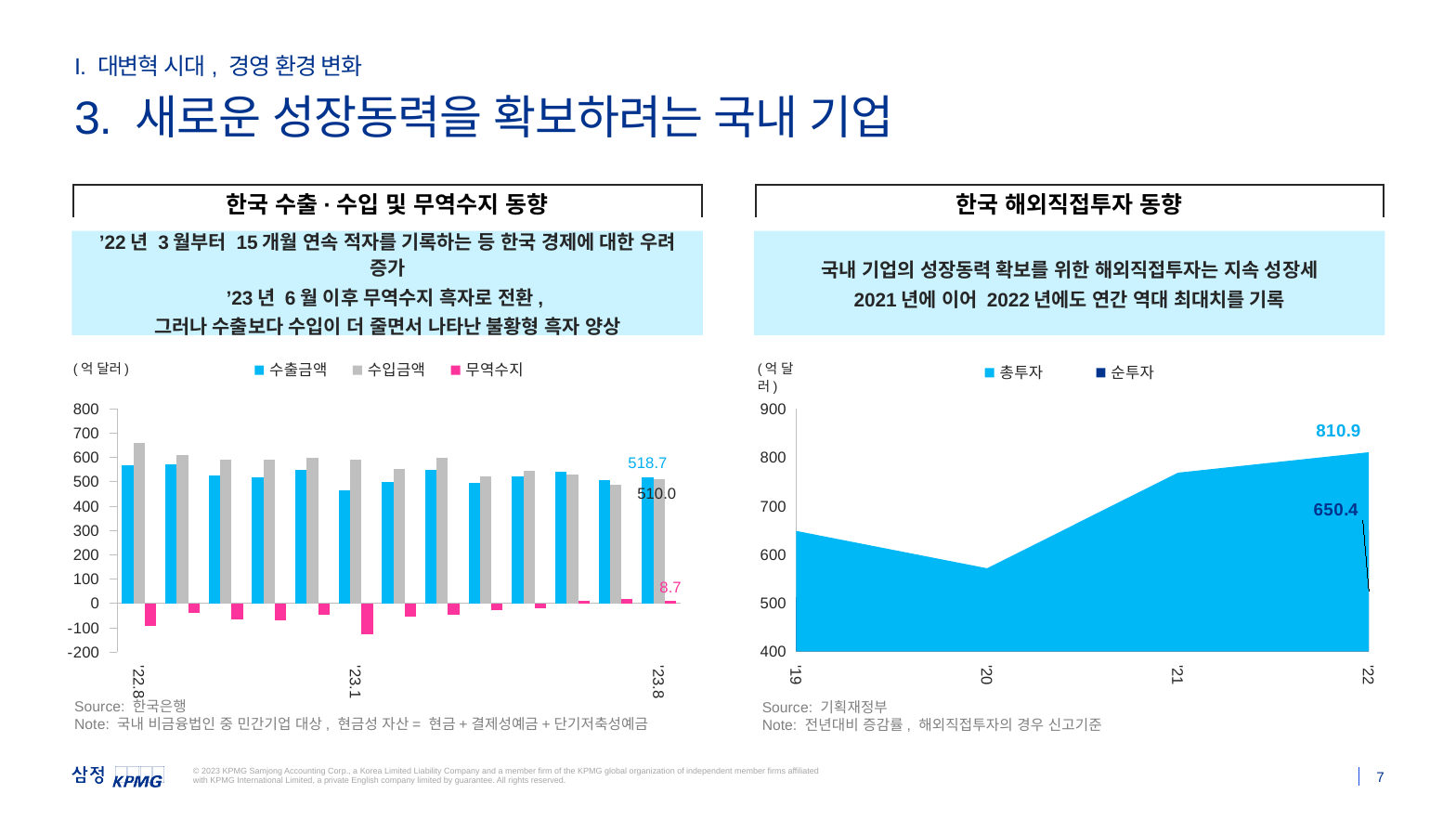

한국 수출·수입 및 무역수지 동향
한국 해외직접투자 동향
I. 대변혁 시대, 경영 환경 변화
3. 새로운 성장동력을 확보하려는 국내 기업
’22년 3월부터 15개월 연속 적자를 기록하는 등 한국 경제에 대한 우려 증가
’23년 6월 이후 무역수지 흑자로 전환,
그러나 수출보다 수입이 더 줄면서 나타난 불황형 흑자 양상
국내 기업의 성장동력 확보를 위한 해외직접투자는 지속 성장세
2021년에 이어 2022년에도 연간 역대 최대치를 기록

### Chart

| Category | 총투자 | 순투자 |
|---|---|---|
| '19 | 648.5 | 512.0 |
| '20 | 571.4 | 422.9 |
| '21 | 768.7 | 589.3 |
| '22 | 810.9000000000001 | 650.4 |

### Chart

| Category | 수출금액 | 수입금액 | 무역수지 |
|---|---|---|---|
| '22.8 | 566.0595 | 660.27733 | -94.21783 |
|  | 571.763 | 610.12837 | -38.36537 |
|  | 524.28092 | 591.67185 | -67.39093 |
|  | 517.71855 | 588.47655 | -70.758 |
|  | 548.48666 | 596.23062 | -47.74396 |
| '23.1 | 463.4725 | 589.5642 | -126.0917 |
|  | 500.02587 | 553.58149 | -53.55562 |
|  | 549.45467 | 596.42331 | -46.96864 |
|  | 494.66843 | 522.2058 | -27.53737 |
|  | 521.12728 | 543.16036 | -22.03308 |
|  | 542.48336 | 530.90117 | 11.58219 |
|  | 504.9821 | 486.93376 | 18.04834 |
| '23.8 | 518.80989 | 510.01702 | 8.79287 |
(억 달러)
(억 달러)
Source: 한국은행
Note: 국내 비금융법인 중 민간기업 대상, 현금성 자산= 현금+결제성예금+단기저축성예금
Source: 기획재정부
Note: 전년대비 증감률, 해외직접투자의 경우 신고기준